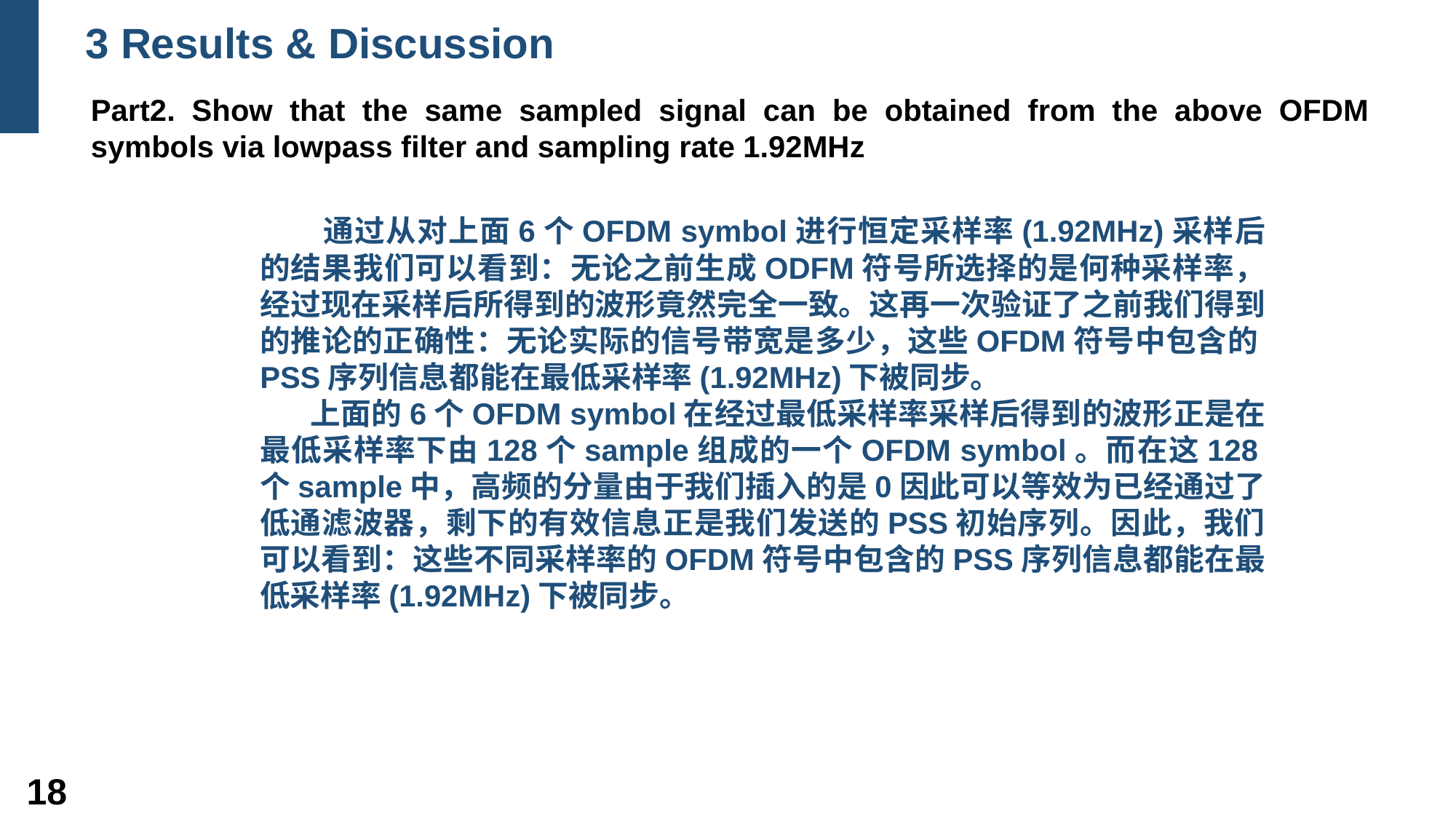

3 Results & Discussion
Part2. Show that the same sampled signal can be obtained from the above OFDM symbols via lowpass filter and sampling rate 1.92MHz

       通过从对上面6个OFDM symbol进行恒定采样率(1.92MHz)采样后的结果我们可以看到：无论之前生成ODFM符号所选择的是何种采样率，经过现在采样后所得到的波形竟然完全一致。这再一次验证了之前我们得到的推论的正确性：无论实际的信号带宽是多少，这些OFDM符号中包含的PSS序列信息都能在最低采样率(1.92MHz)下被同步。
      上面的6个OFDM symbol在经过最低采样率采样后得到的波形正是在最低采样率下由128个sample组成的一个OFDM symbol。而在这128个sample中，高频的分量由于我们插入的是0因此可以等效为已经通过了低通滤波器，剩下的有效信息正是我们发送的PSS初始序列。因此，我们可以看到：这些不同采样率的OFDM符号中包含的PSS序列信息都能在最低采样率(1.92MHz)下被同步。
18